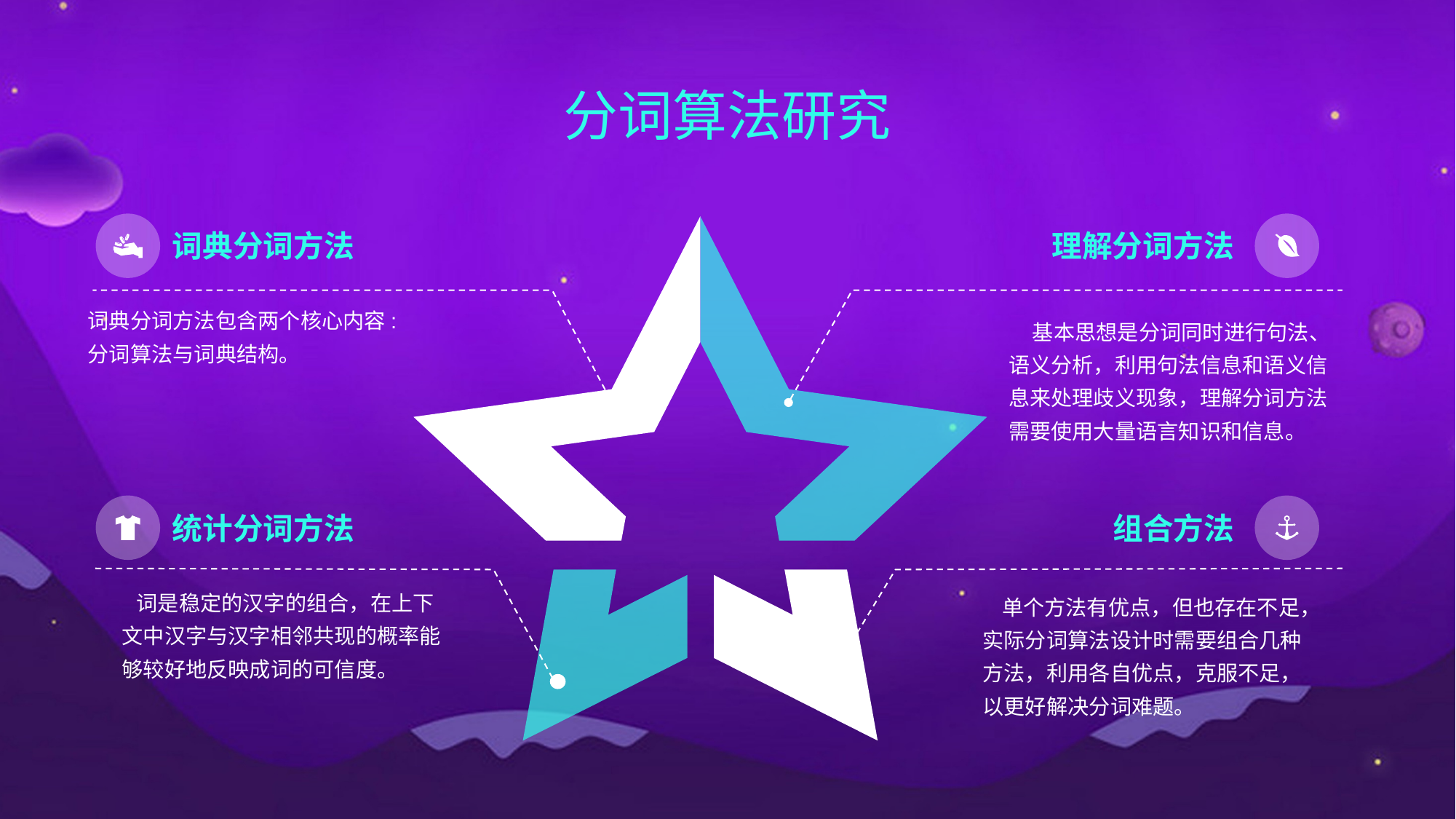

分词算法研究

理解分词方法
词典分词方法

词典分词方法包含两个核心内容:分词算法与词典结构。
    基本思想是分词同时进行句法、语义分析，利用句法信息和语义信息来处理歧义现象，理解分词方法需要使用大量语言知识和信息。

统计分词方法
组合方法

  词是稳定的汉字的组合，在上下文中汉字与汉字相邻共现的概率能够较好地反映成词的可信度。
   单个方法有优点，但也存在不足，
实际分词算法设计时需要组合几种方法，利用各自优点，克服不足，以更好解决分词难题。